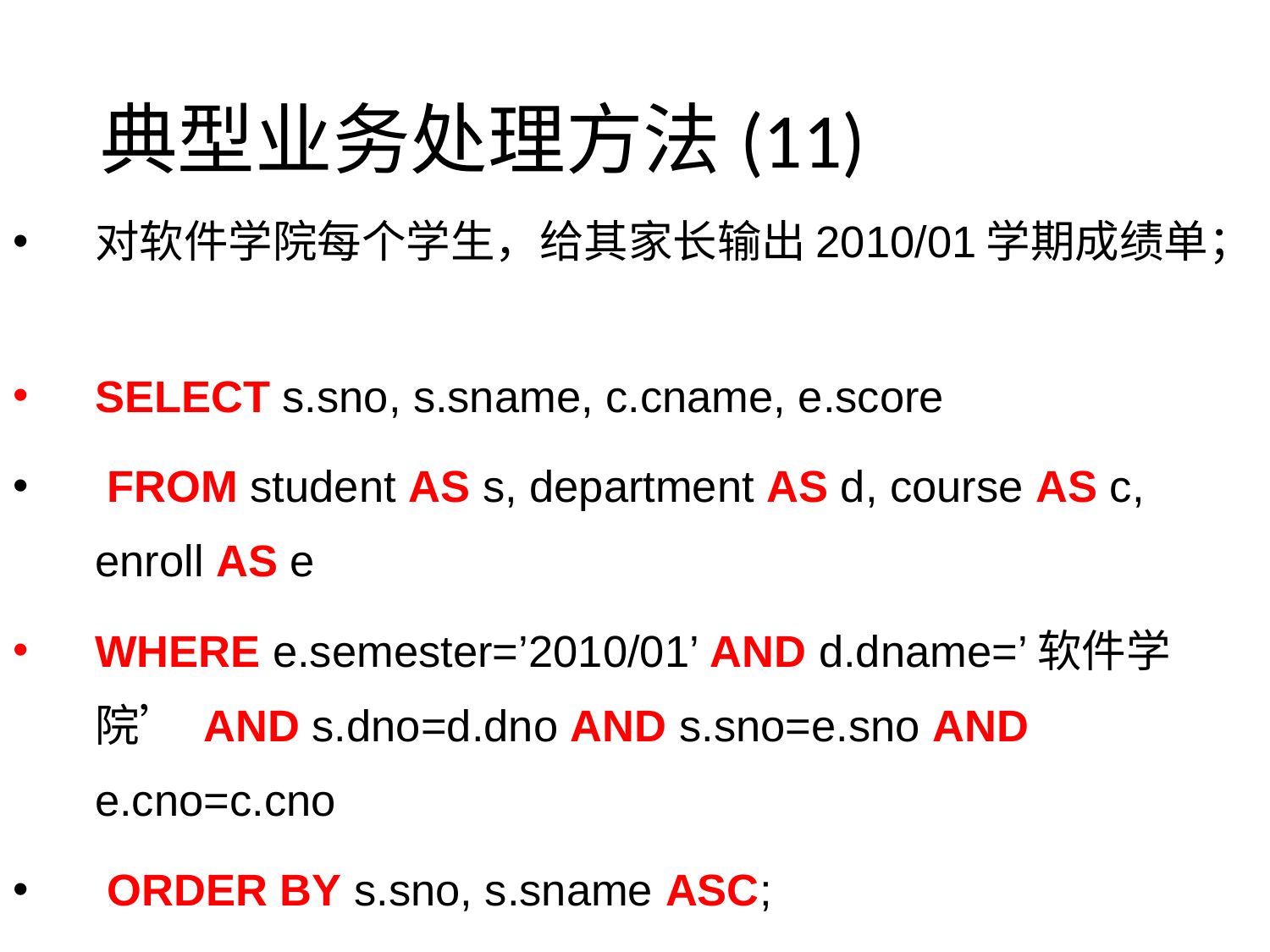

# 典型业务处理方法(11)
对软件学院每个学生，给其家长输出2010/01学期成绩单；

SELECT s.sno, s.sname, c.cname, e.score
 FROM student AS s, department AS d, course AS c, enroll AS e
WHERE e.semester=’2010/01’ AND d.dname=’软件学院’ AND s.dno=d.dno AND s.sno=e.sno AND e.cno=c.cno
 ORDER BY s.sno, s.sname ASC;